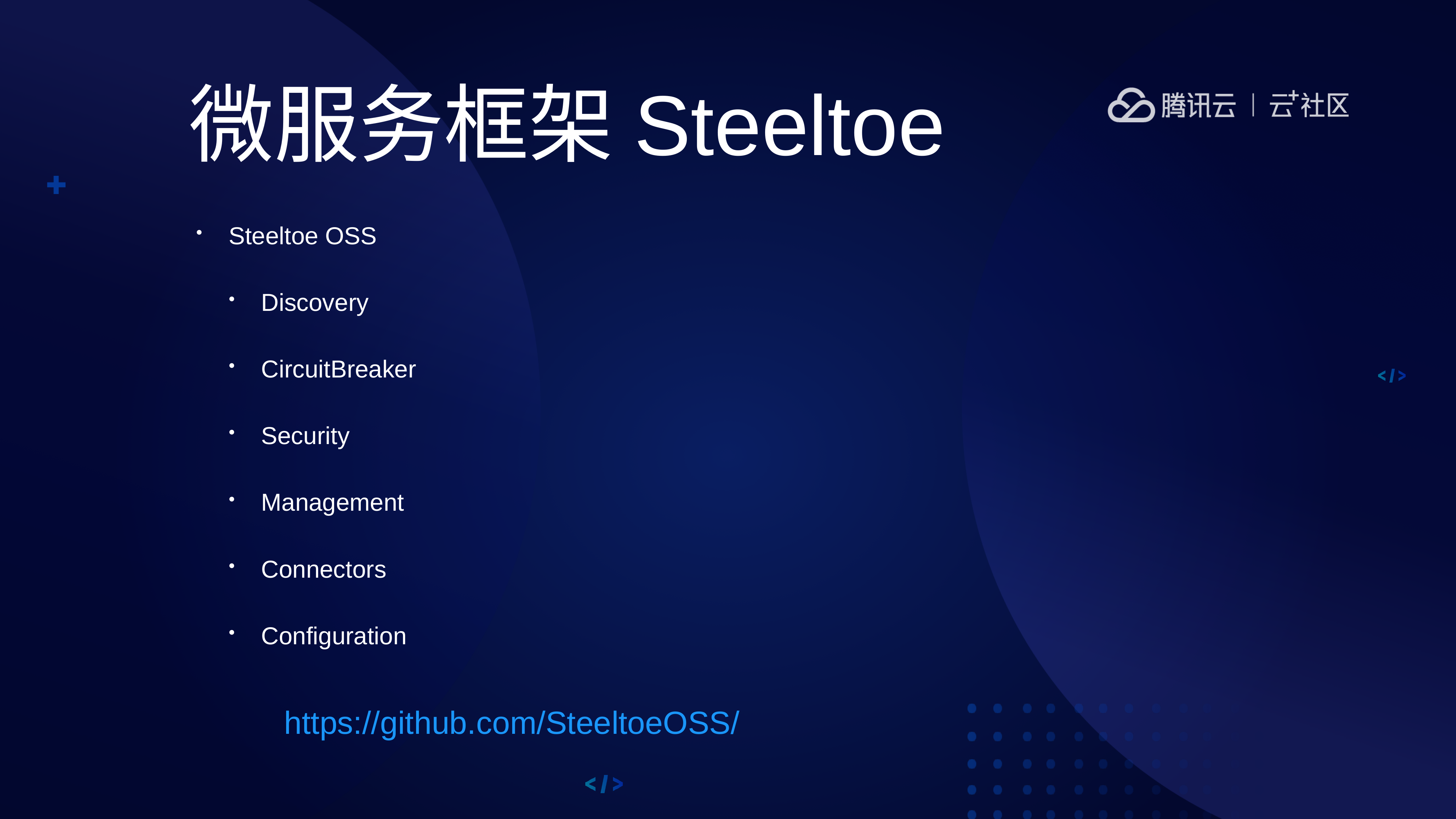

# 微服务框架Steeltoe
Steeltoe OSS
Discovery
CircuitBreaker
Security
Management
Connectors
Configuration
https://github.com/SteeltoeOSS/